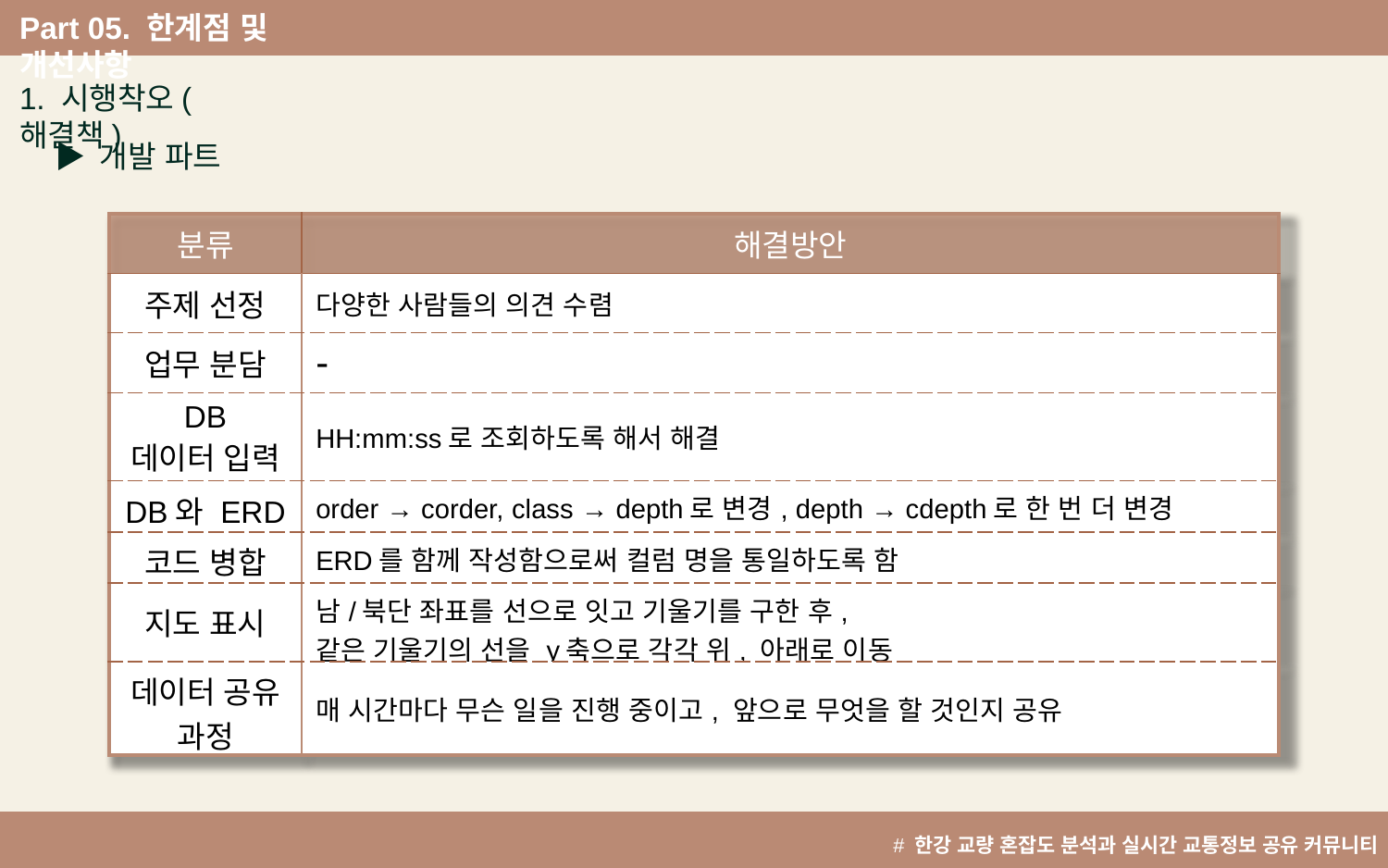

Part 05. 한계점 및 개선사항
^
1. 시행착오(해결책)
▶ 개발 파트
| 분류 | 해결방안 |
| --- | --- |
| 주제 선정 | 다양한 사람들의 의견 수렴 |
| 업무 분담 | - |
| DB 데이터 입력 | HH:mm:ss로 조회하도록 해서 해결 |
| DB와 ERD | order → corder, class → depth로 변경, depth → cdepth로 한 번 더 변경 |
| 코드 병합 | ERD를 함께 작성함으로써 컬럼 명을 통일하도록 함 |
| 지도 표시 | 남/북단 좌표를 선으로 잇고 기울기를 구한 후, 같은 기울기의 선을 y축으로 각각 위, 아래로 이동 |
| 데이터 공유 과정 | 매 시간마다 무슨 일을 진행 중이고, 앞으로 무엇을 할 것인지 공유 |
# 한강 교량 혼잡도 분석과 실시간 교통정보 공유 커뮤니티 개발